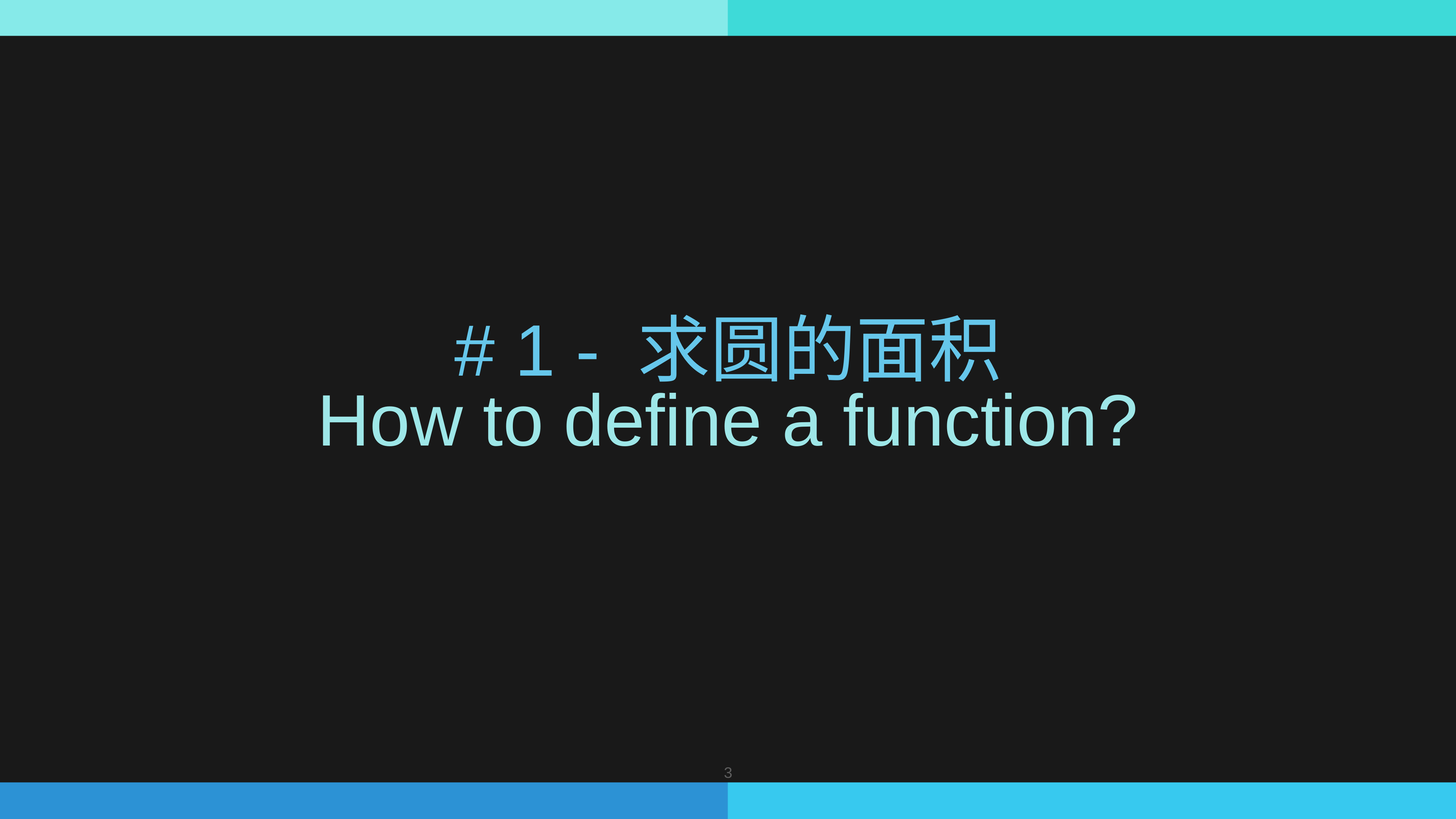

# # 1 - 求圆的面积
How to define a function?
3